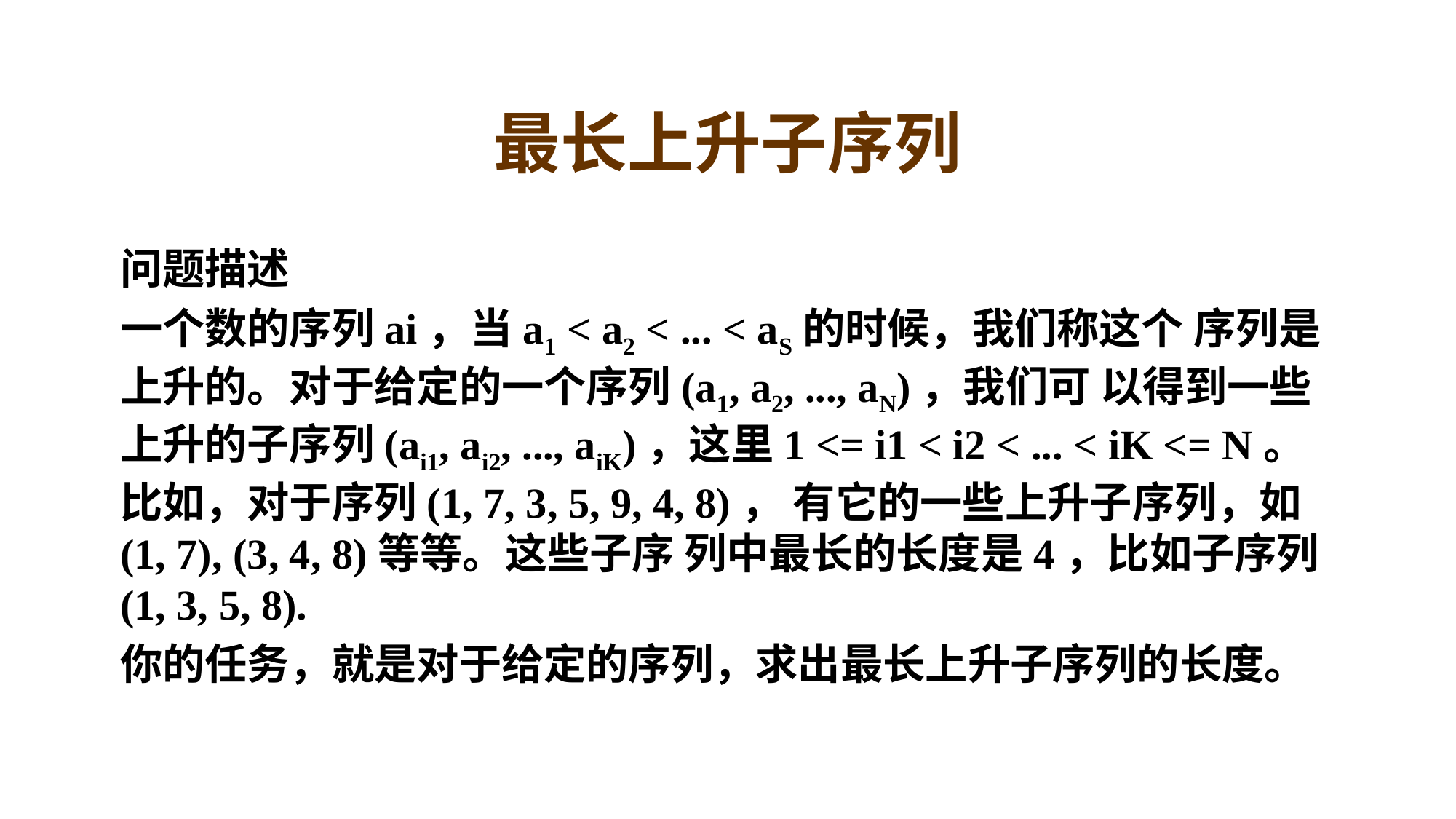

# 最长上升子序列
问题描述
一个数的序列ai，当a1 < a2 < ... < aS的时候，我们称这个 序列是上升的。对于给定的一个序列(a1, a2, ..., aN)，我们可 以得到一些上升的子序列(ai1, ai2, ..., aiK)，这里1 <= i1 < i2 < ... < iK <= N。比如，对于序列(1, 7, 3, 5, 9, 4, 8)， 有它的一些上升子序列，如(1, 7), (3, 4, 8)等等。这些子序 列中最长的长度是4，比如子序列(1, 3, 5, 8).
你的任务，就是对于给定的序列，求出最长上升子序列的长度。